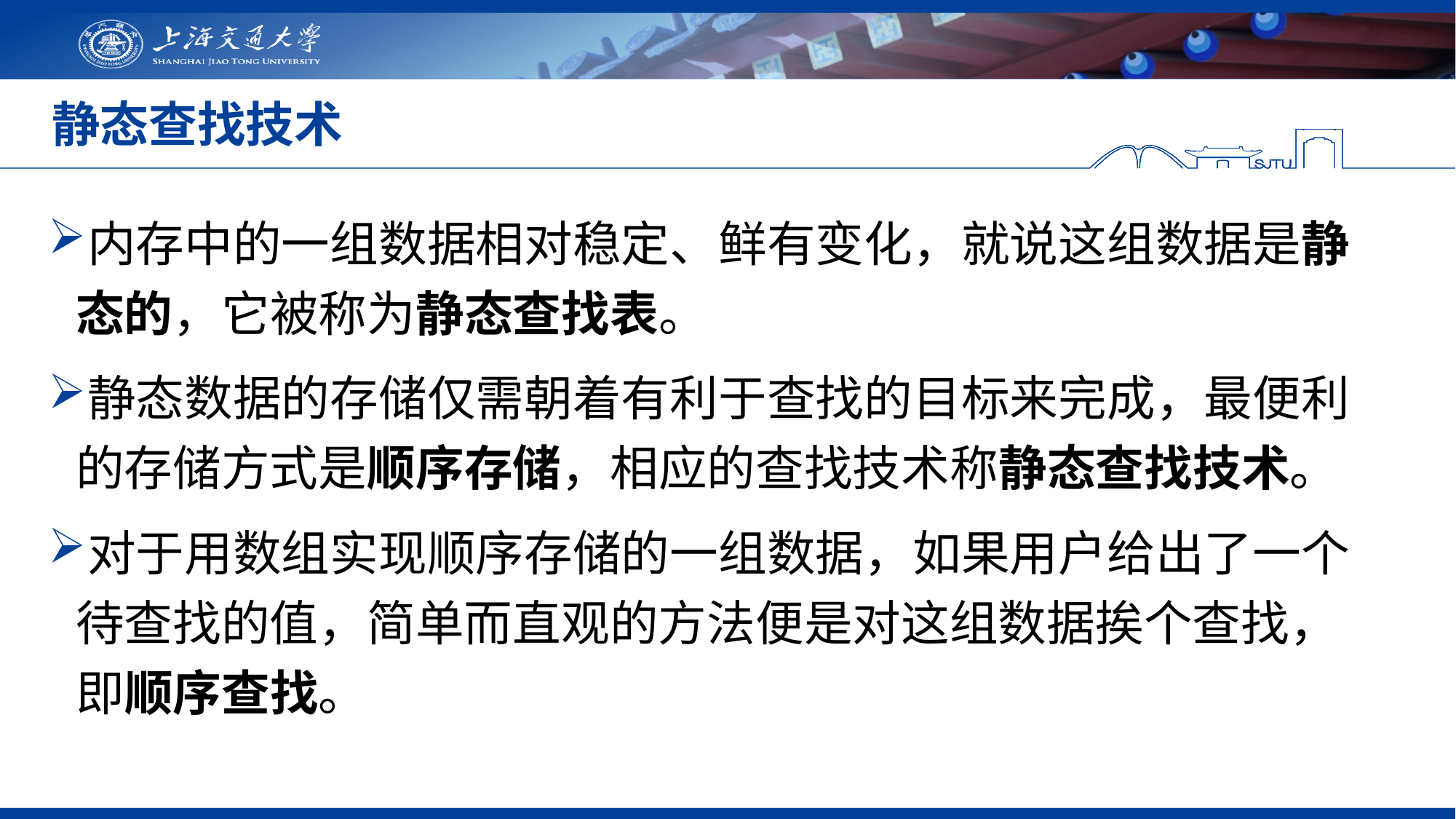

# 静态查找技术
内存中的一组数据相对稳定、鲜有变化，就说这组数据是静态的，它被称为静态查找表。
静态数据的存储仅需朝着有利于查找的目标来完成，最便利的存储方式是顺序存储，相应的查找技术称静态查找技术。
对于用数组实现顺序存储的一组数据，如果用户给出了一个待查找的值，简单而直观的方法便是对这组数据挨个查找，即顺序查找。